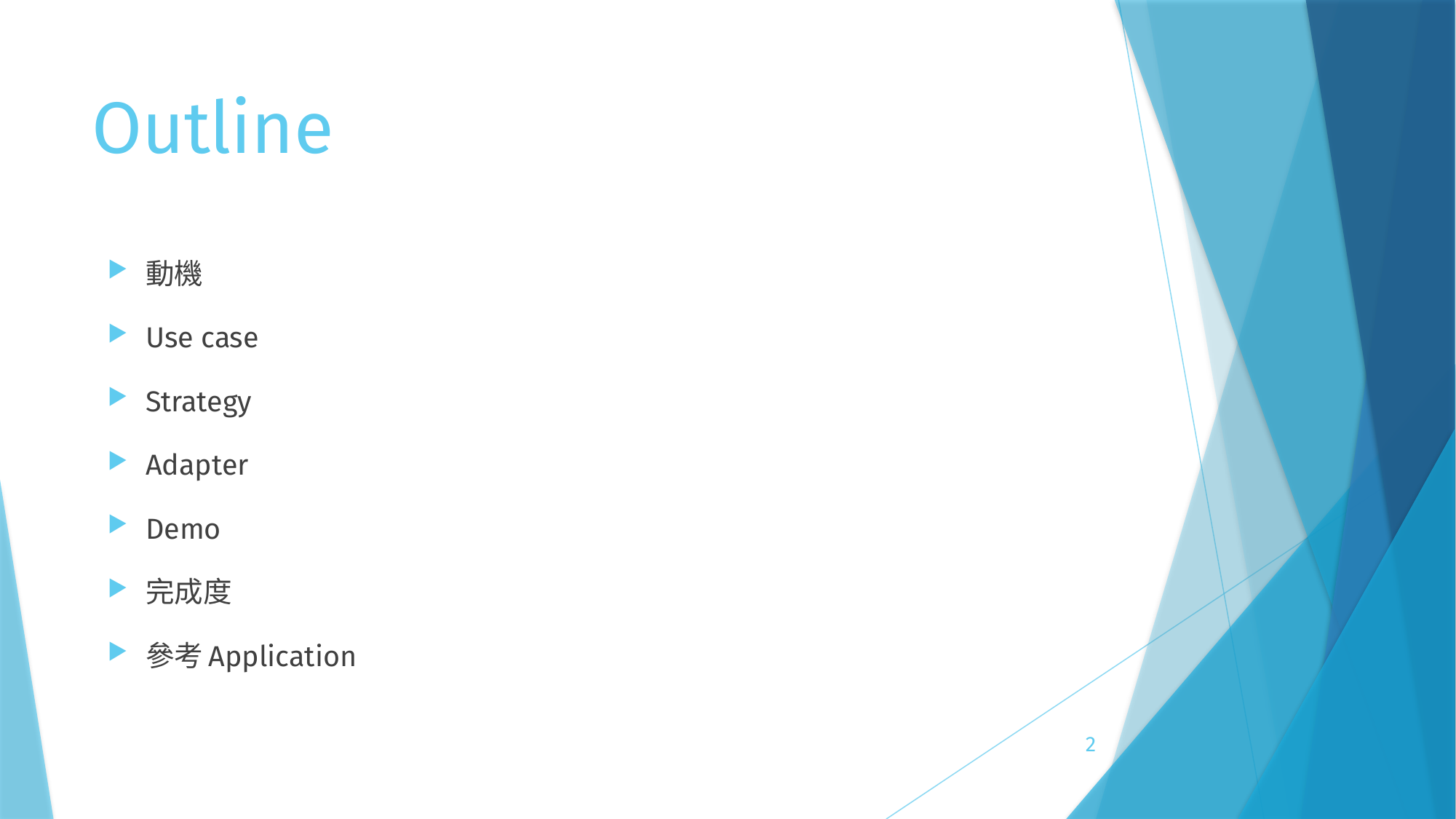

# Outline
動機
Use case
Strategy
Adapter
Demo
完成度
參考Application

2